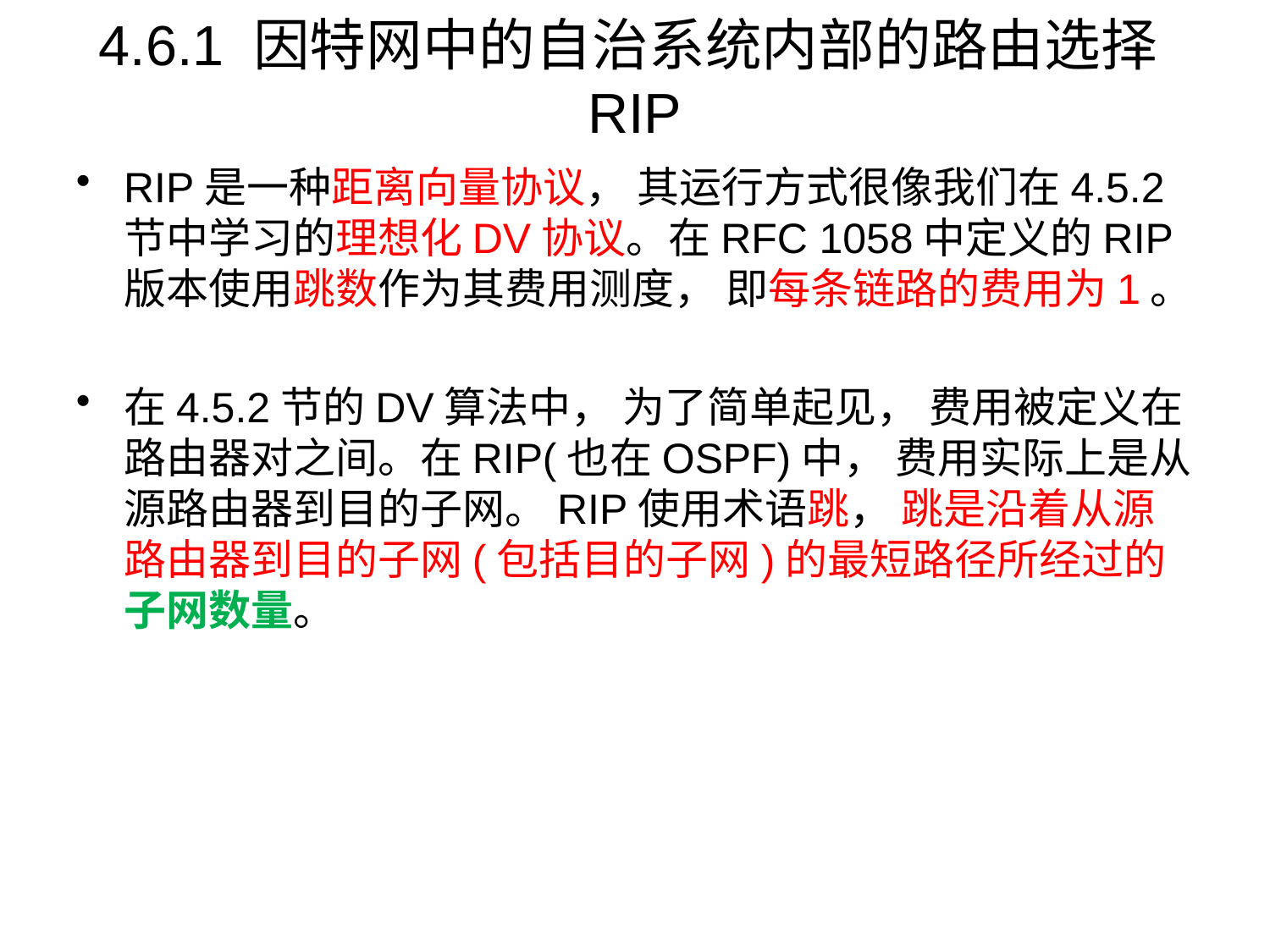

# 4.6.1 因特网中的自治系统内部的路由选择RIP
RIP是一种距离向量协议， 其运行方式很像我们在4.5.2节中学习的理想化DV协议。在RFC 1058中定义的RIP版本使用跳数作为其费用测度， 即每条链路的费用为1。

在4.5.2节的DV算法中， 为了简单起见， 费用被定义在路由器对之间。在RIP(也在OSPF)中， 费用实际上是从源路由器到目的子网。RIP使用术语跳， 跳是沿着从源路由器到目的子网(包括目的子网)的最短路径所经过的子网数量。